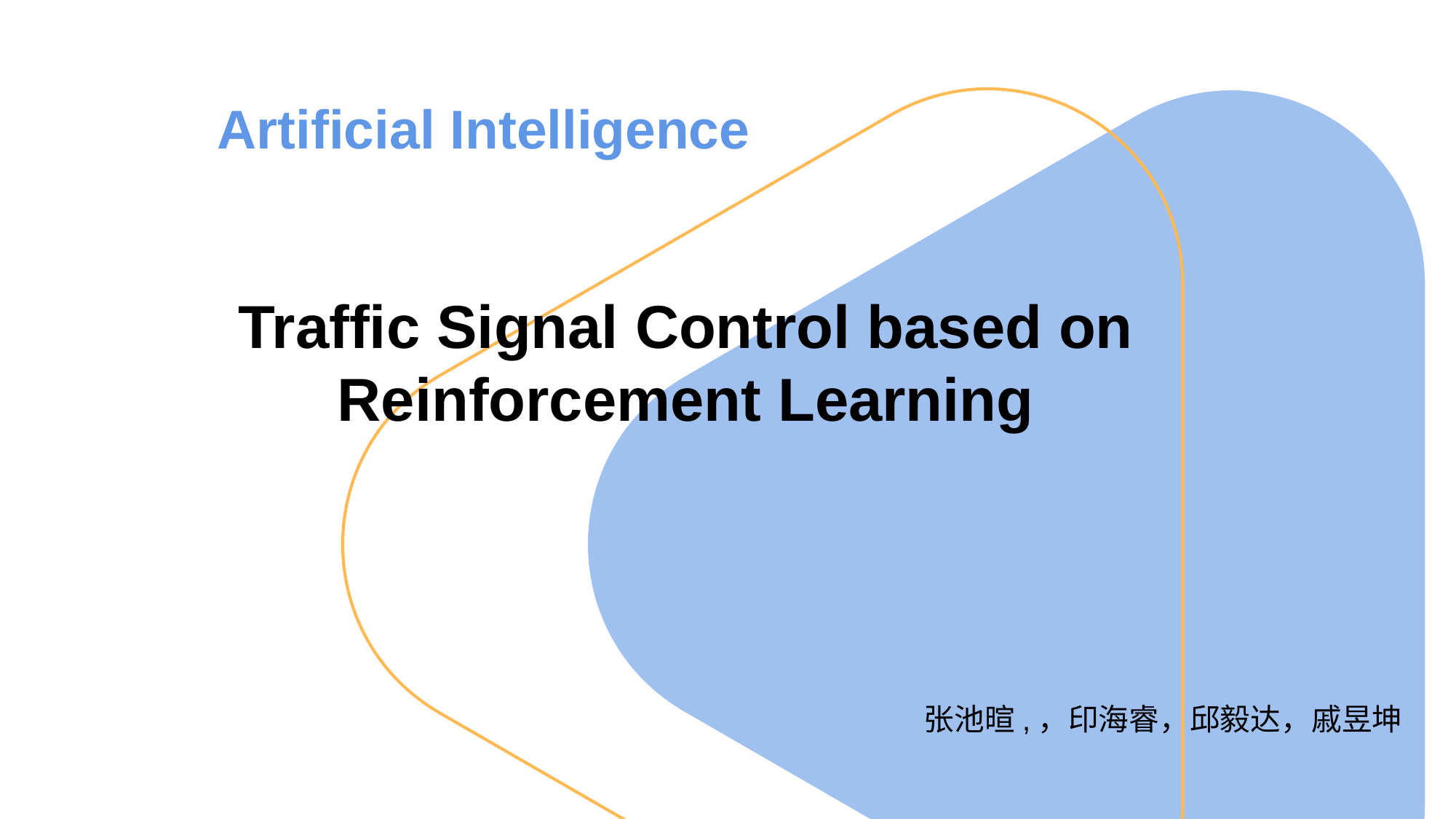

Artificial Intelligence

Traffic Signal Control based on Reinforcement Learning
张池暄,，印海睿，邱毅达，戚昱坤